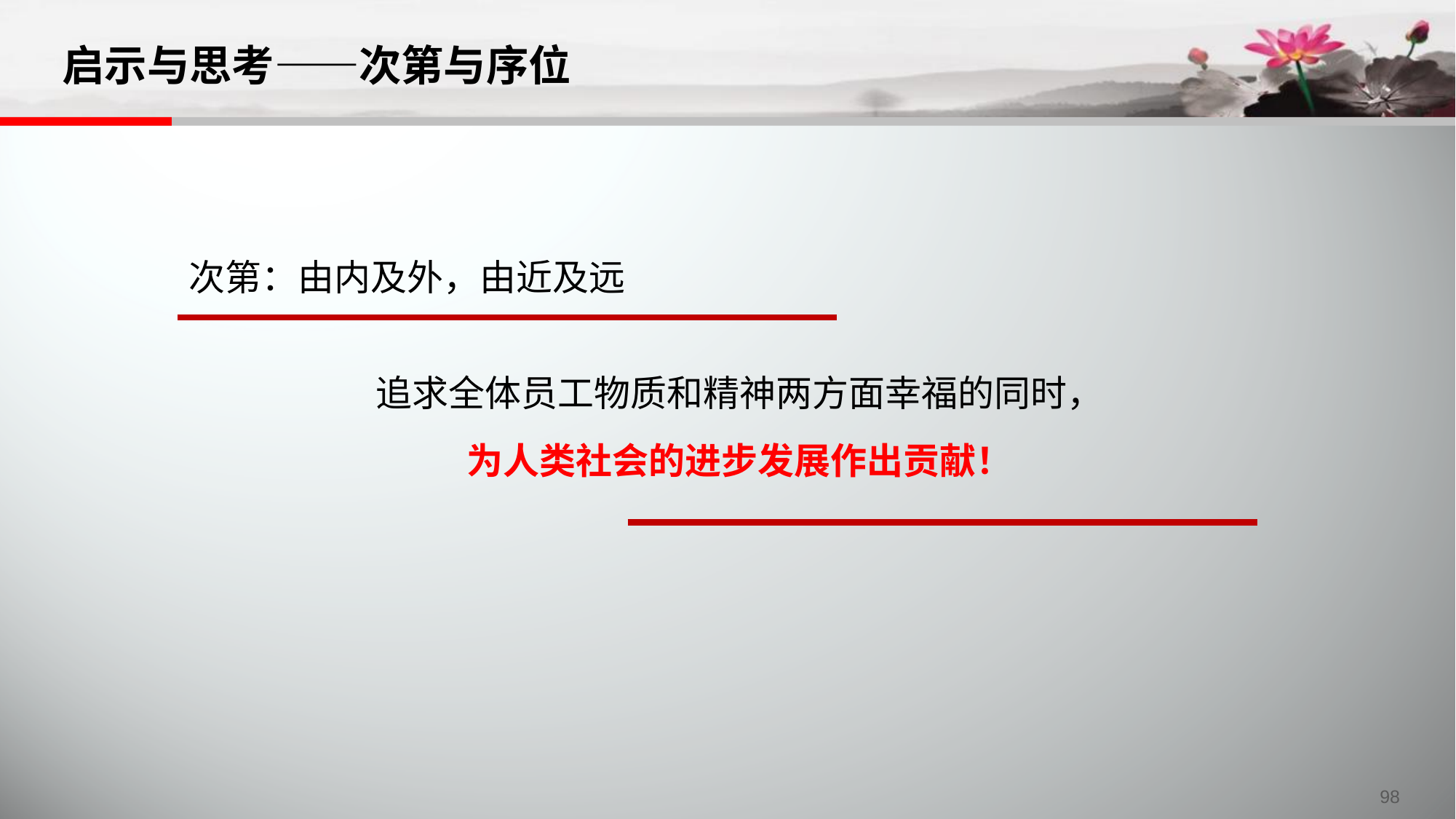

# 启示与思考——次第与序位
次第：由内及外，由近及远
追求全体员工物质和精神两方面幸福的同时，
为人类社会的进步发展作出贡献！
98